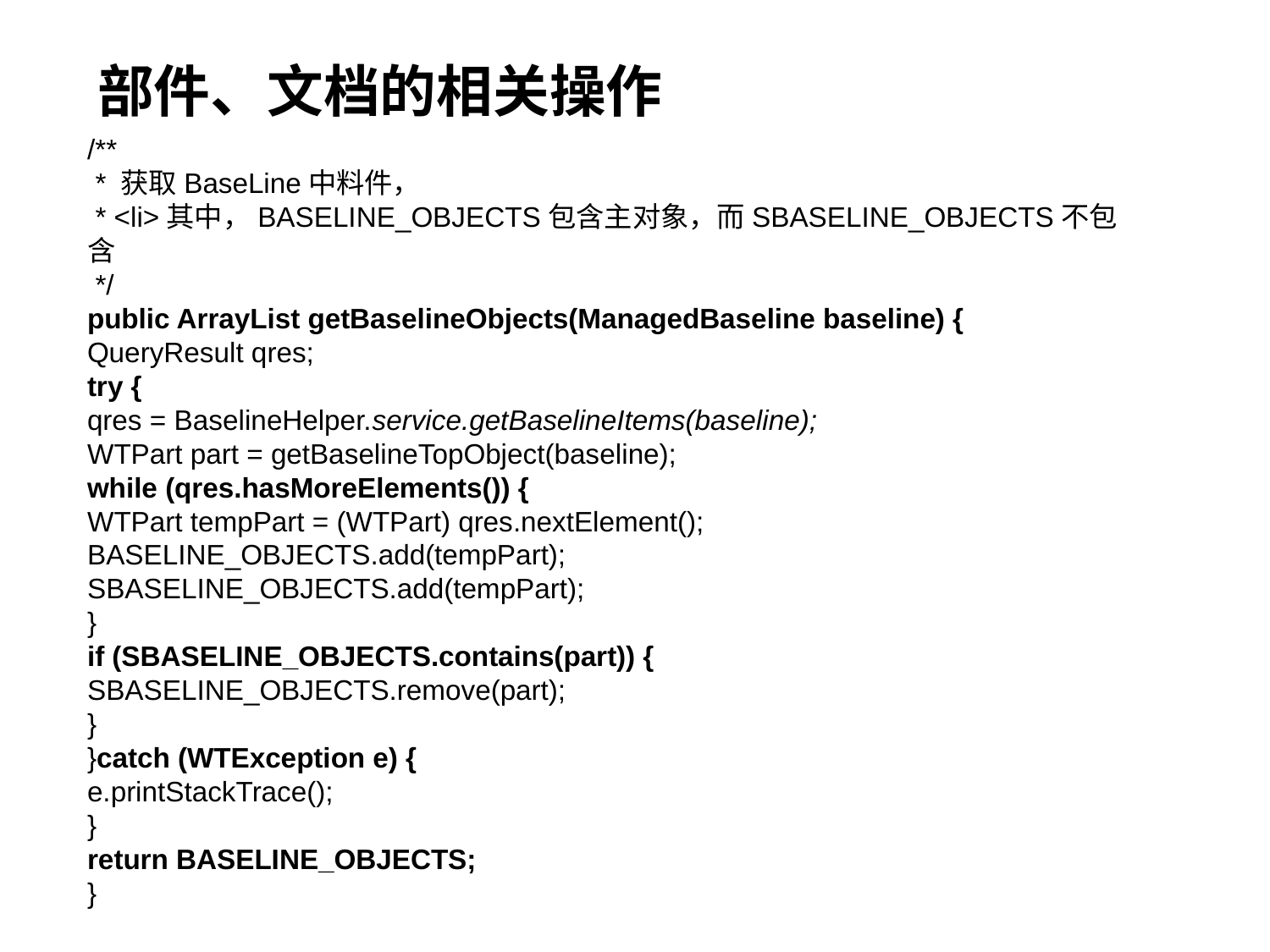

# 部件、文档的相关操作
/**
 * 获取BaseLine中料件，
 * <li>其中，BASELINE_OBJECTS包含主对象，而SBASELINE_OBJECTS不包含
 */
public ArrayList getBaselineObjects(ManagedBaseline baseline) {
QueryResult qres;
try {
qres = BaselineHelper.service.getBaselineItems(baseline);
WTPart part = getBaselineTopObject(baseline);
while (qres.hasMoreElements()) {
WTPart tempPart = (WTPart) qres.nextElement();
BASELINE_OBJECTS.add(tempPart);
SBASELINE_OBJECTS.add(tempPart);
}
if (SBASELINE_OBJECTS.contains(part)) {
SBASELINE_OBJECTS.remove(part);
}
}catch (WTException e) {
e.printStackTrace();
}
return BASELINE_OBJECTS;
}